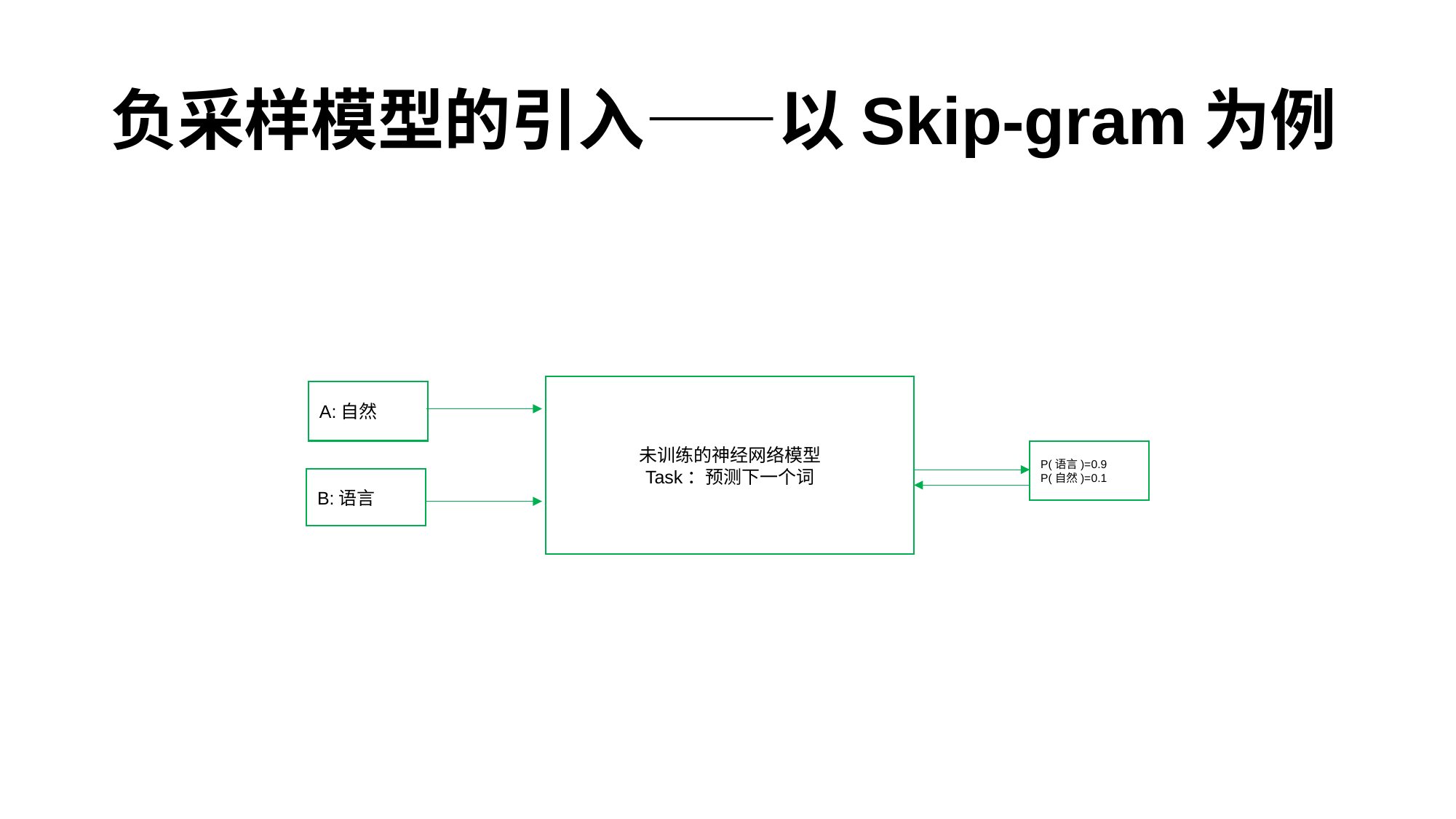

# 负采样模型的引入——以Skip-gram为例
未训练的神经网络模型
Task：预测下一个词
A:自然
P(语言)=0.9
P(自然)=0.1
B:语言